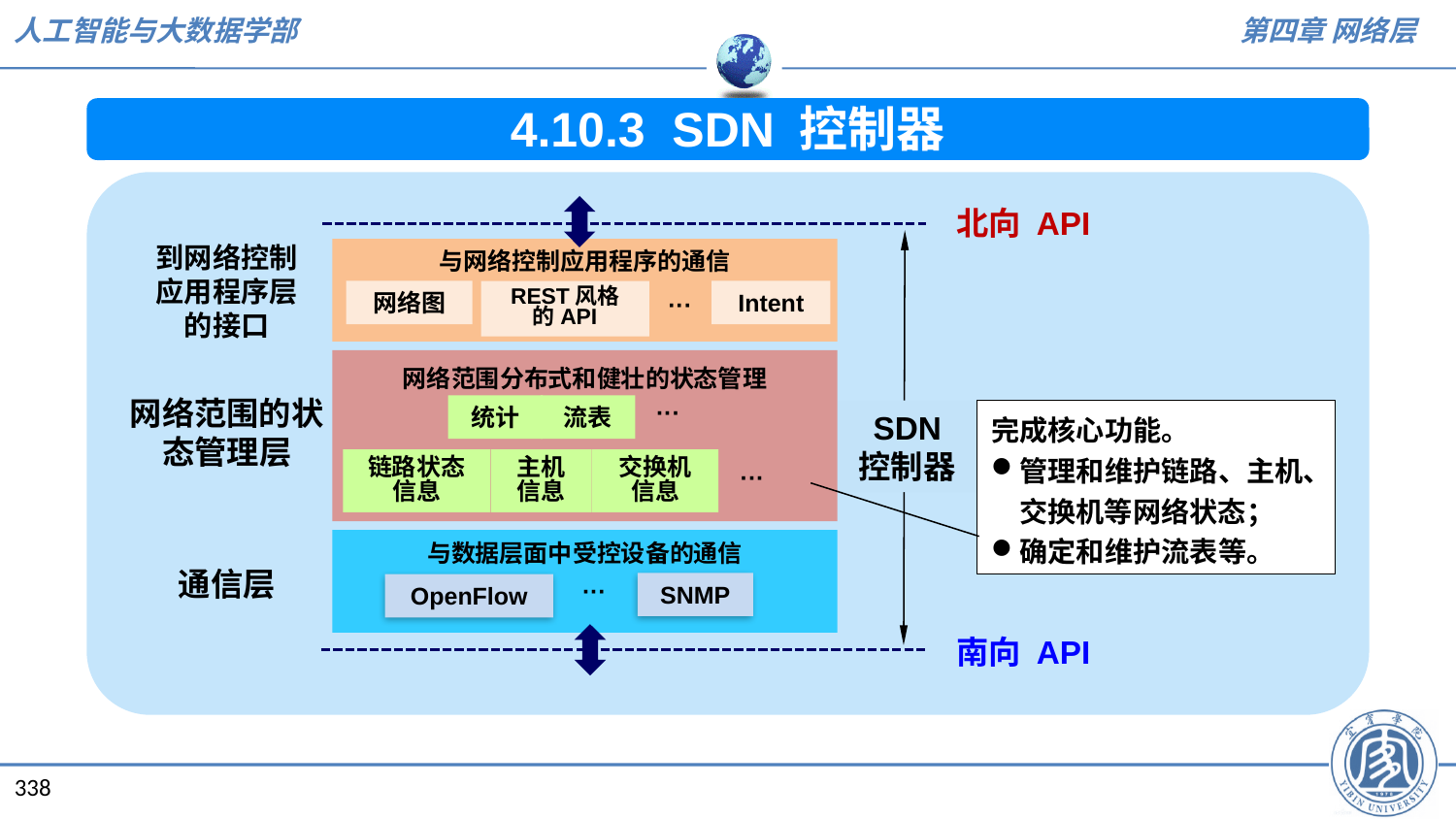

4.10.3  SDN 控制器

北向 API

到网络控制
应用程序层
的接口
与网络控制应用程序的通信

网络图
REST风格
的API
Intent
···
网络范围分布式和健壮的状态管理

网络范围的状态管理层
···
统计
流表
SDN
控制器
链路状态信息
主机
信息
交换机
信息
···
与数据层面中受控设备的通信

通信层
···
SNMP
OpenFlow

南向 API
完成核心功能。
管理和维护链路、主机、交换机等网络状态；
确定和维护流表等。
338